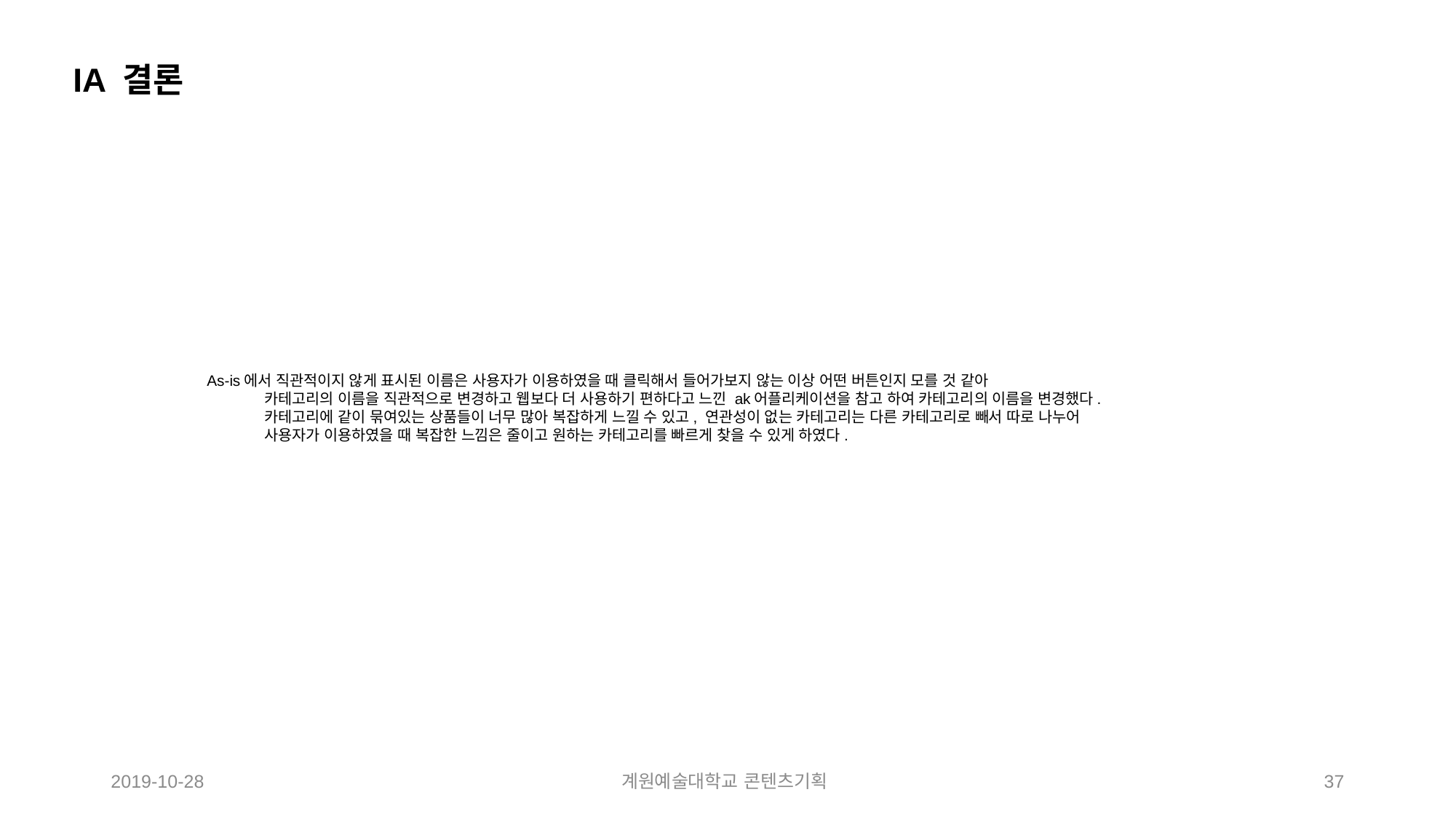

IA 결론
As-is에서 직관적이지 않게 표시된 이름은 사용자가 이용하였을 때 클릭해서 들어가보지 않는 이상 어떤 버튼인지 모를 것 같아
             카테고리의 이름을 직관적으로 변경하고 웹보다 더 사용하기 편하다고 느낀 ak어플리케이션을 참고 하여 카테고리의 이름을 변경했다.
             카테고리에 같이 묶여있는 상품들이 너무 많아 복잡하게 느낄 수 있고, 연관성이 없는 카테고리는 다른 카테고리로 빼서 따로 나누어
             사용자가 이용하였을 때 복잡한 느낌은 줄이고 원하는 카테고리를 빠르게 찾을 수 있게 하였다.
2019-10-28
계원예술대학교 콘텐츠기획
37